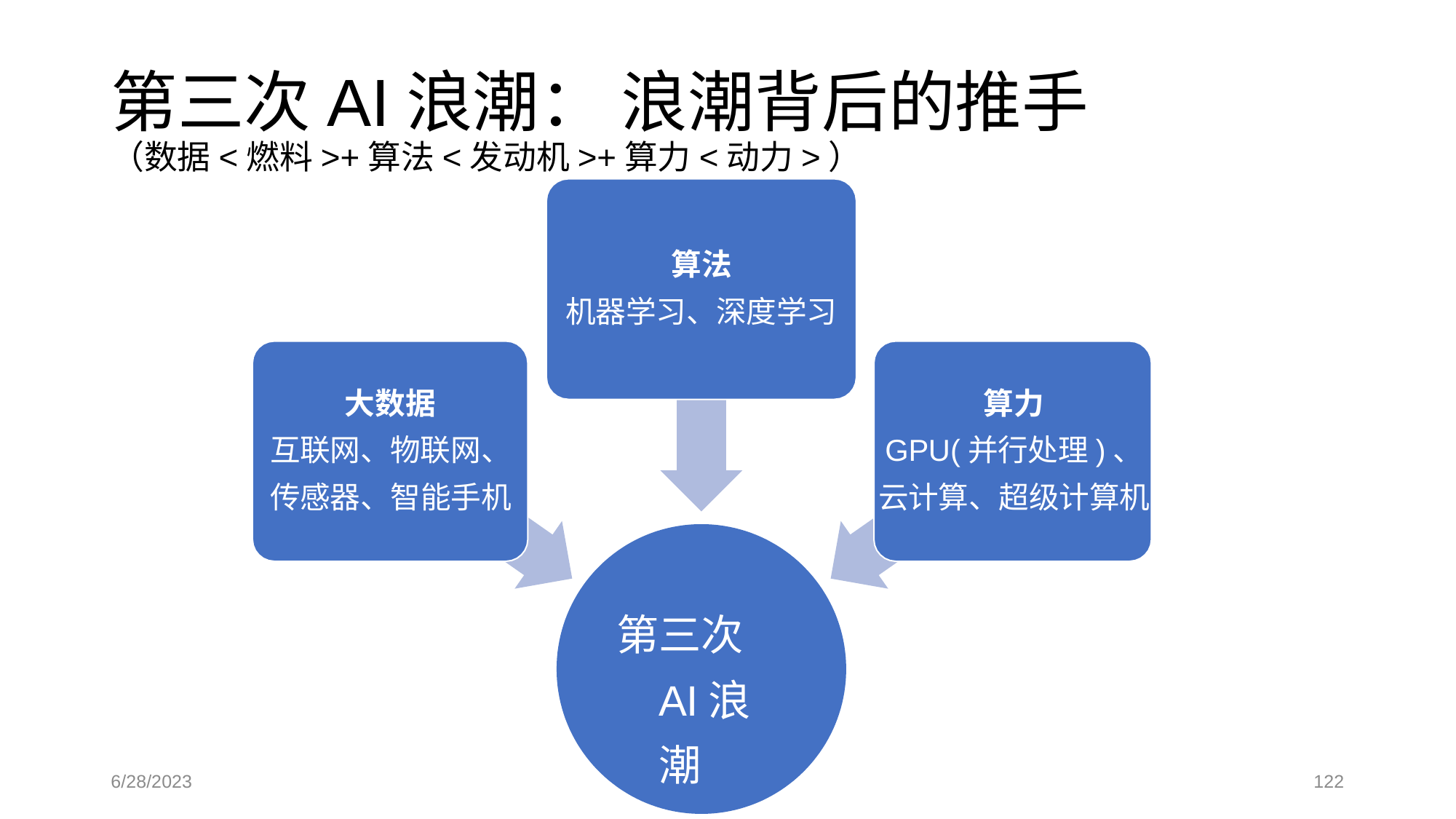

# 第三次AI浪潮： 浪潮背后的推手 （数据<燃料>+算法<发动机>+算力<动力>）

算法
机器学习、深度学习

大数据
互联网、物联网、传感器、智能手机
算力
GPU(并行处理)、云计算、超级计算机

第三次AI浪潮
6/28/2023
122